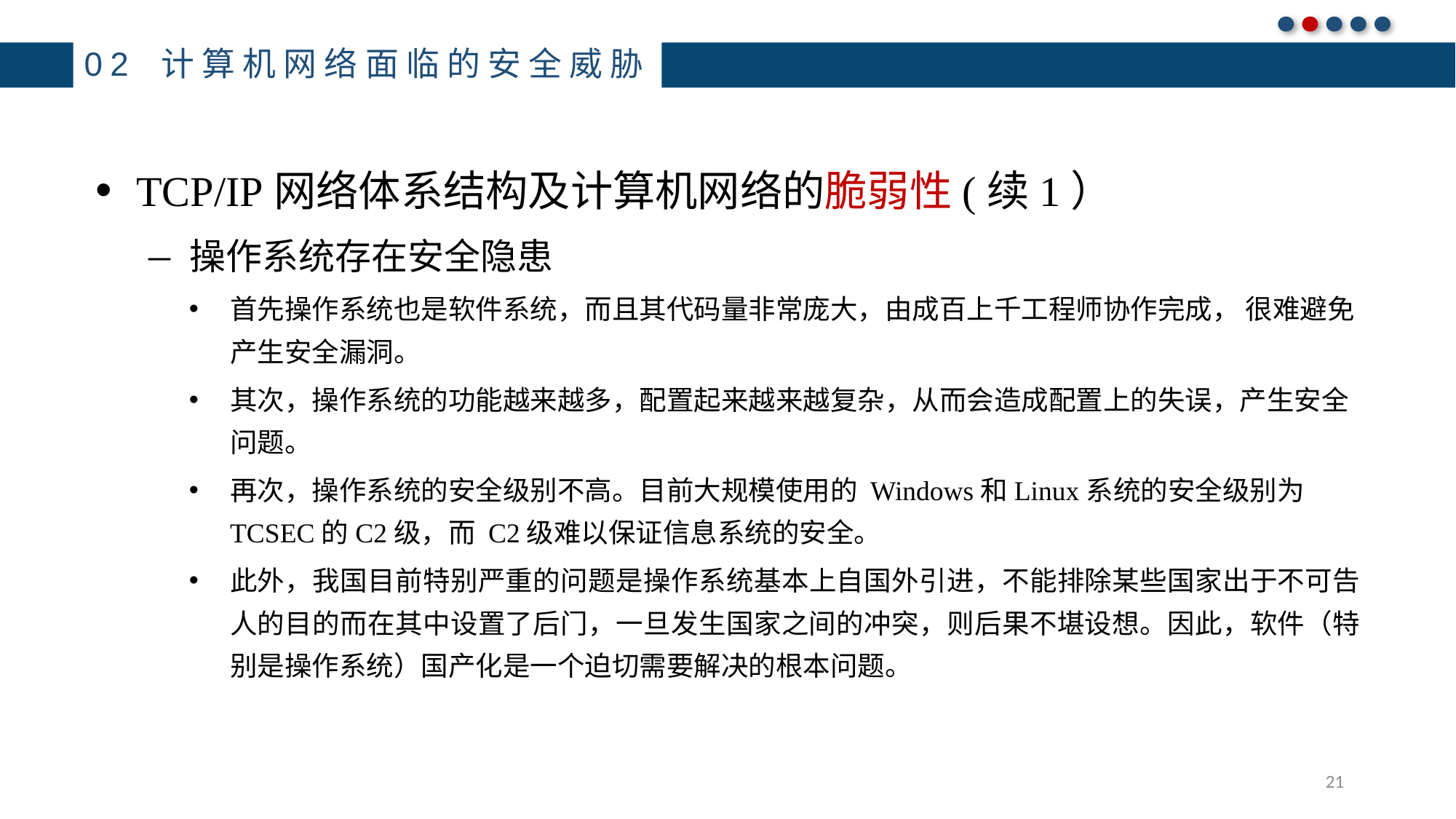

# 02 计算机网络面临的安全威胁
TCP/IP网络体系结构及计算机网络的脆弱性(续1）
操作系统存在安全隐患
首先操作系统也是软件系统，而且其代码量非常庞大，由成百上千工程师协作完成， 很难避免产生安全漏洞。
其次，操作系统的功能越来越多，配置起来越来越复杂，从而会造成配置上的失误，产生安全问题。
再次，操作系统的安全级别不高。目前大规模使用的 Windows和Linux系统的安全级别为TCSEC的C2级，而 C2级难以保证信息系统的安全。
此外，我国目前特别严重的问题是操作系统基本上自国外引进，不能排除某些国家出于不可告人的目的而在其中设置了后门，一旦发生国家之间的冲突，则后果不堪设想。因此，软件（特别是操作系统）国产化是一个迫切需要解决的根本问题。
21